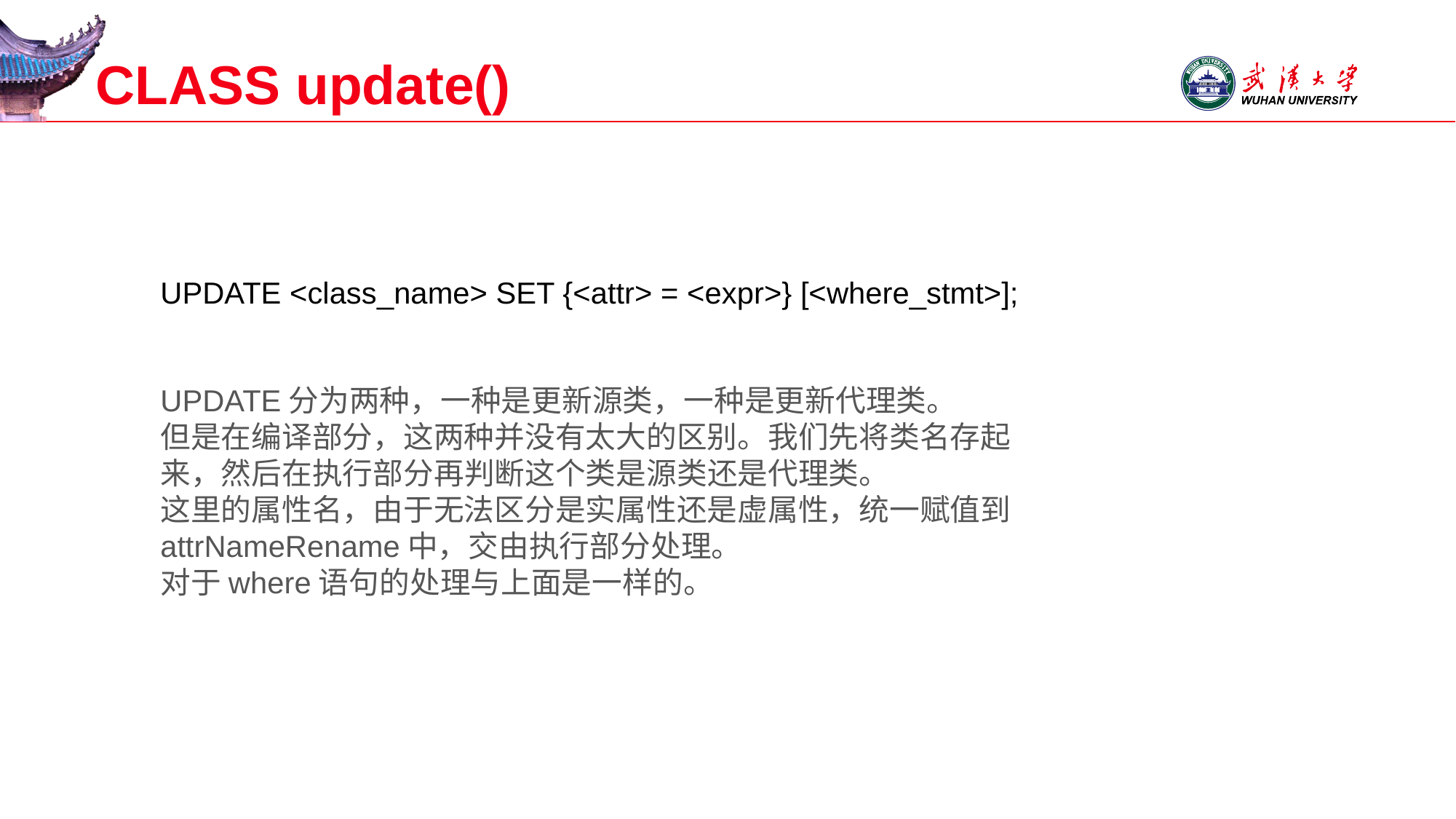

# CLASS update()
UPDATE <class_name> SET {<attr> = <expr>} [<where_stmt>];
UPDATE分为两种，一种是更新源类，一种是更新代理类。
但是在编译部分，这两种并没有太大的区别。我们先将类名存起来，然后在执行部分再判断这个类是源类还是代理类。
这里的属性名，由于无法区分是实属性还是虚属性，统一赋值到attrNameRename中，交由执行部分处理。
对于where语句的处理与上面是一样的。